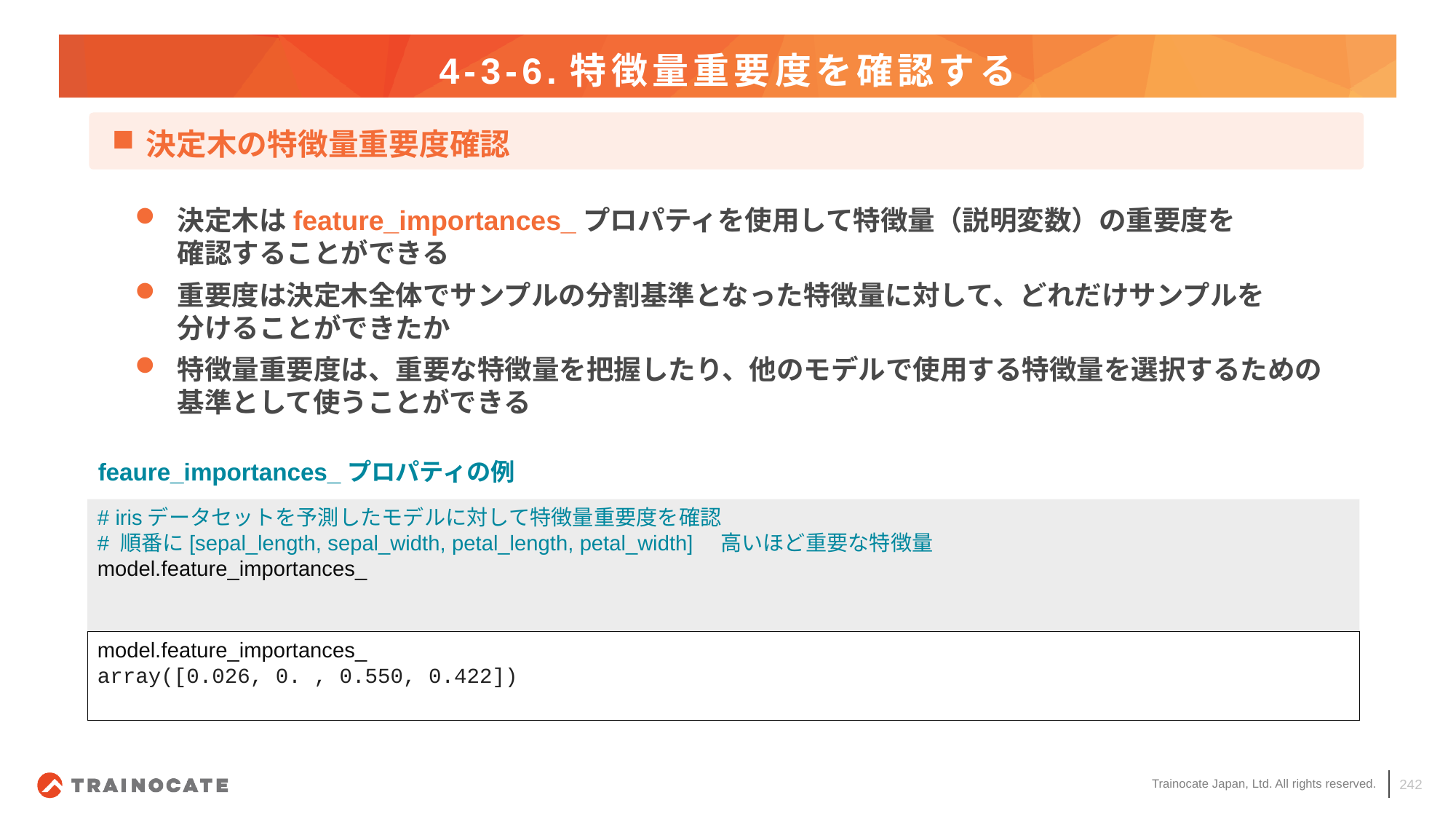

# 4-3-6.特徴量重要度を確認する
決定木の特徴量重要度確認
決定木はfeature_importances_プロパティを使用して特徴量（説明変数）の重要度を
確認することができる
重要度は決定木全体でサンプルの分割基準となった特徴量に対して、どれだけサンプルを
分けることができたか
特徴量重要度は、重要な特徴量を把握したり、他のモデルで使用する特徴量を選択するための
基準として使うことができる
feaure_importances_プロパティの例
# irisデータセットを予測したモデルに対して特徴量重要度を確認
# 順番に[sepal_length, sepal_width, petal_length, petal_width]　高いほど重要な特徴量
model.feature_importances_

model.feature_importances_
array([0.026, 0. , 0.550, 0.422])
242